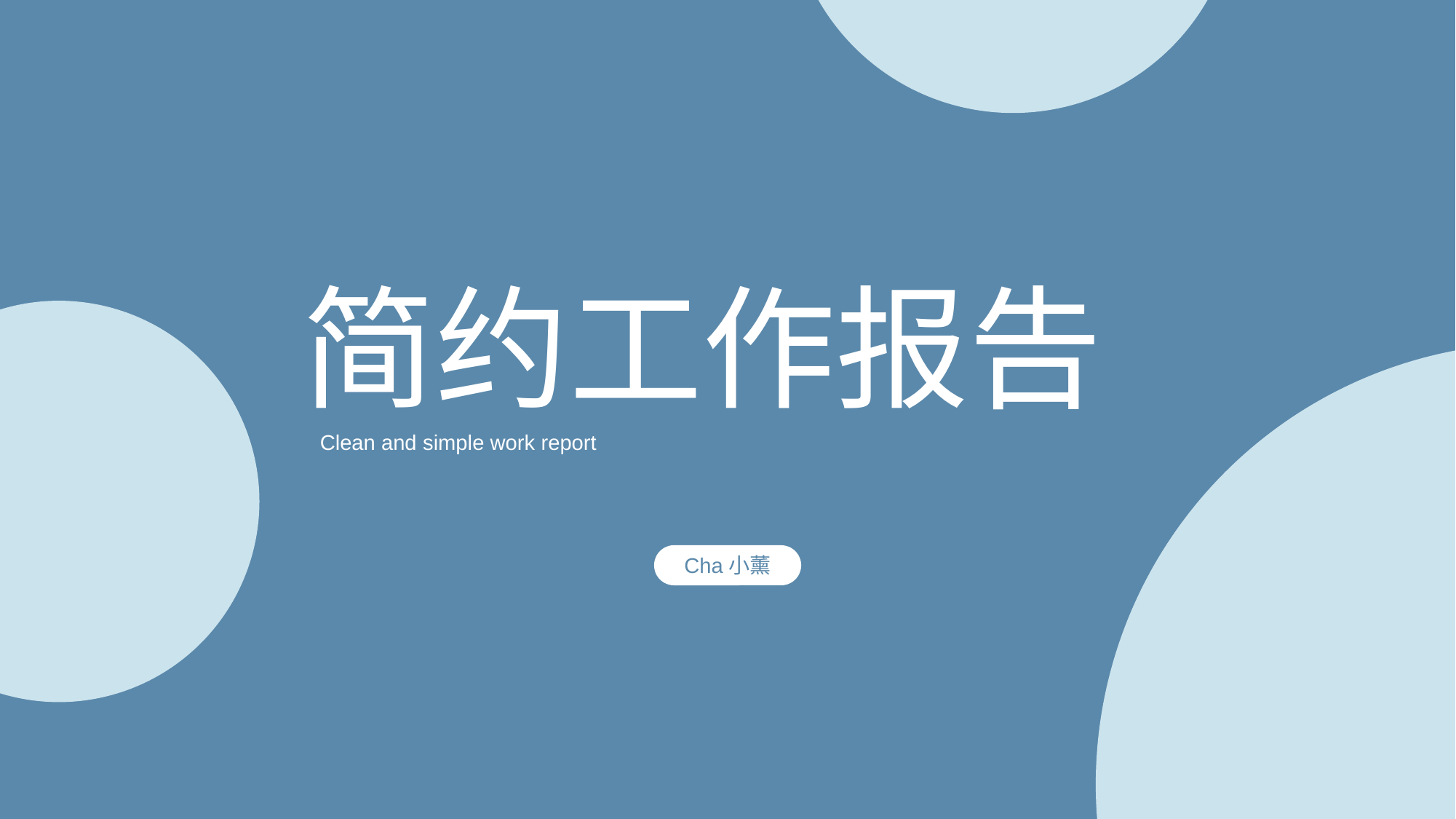

简约工作报告

Clean and simple work report

Cha小薰